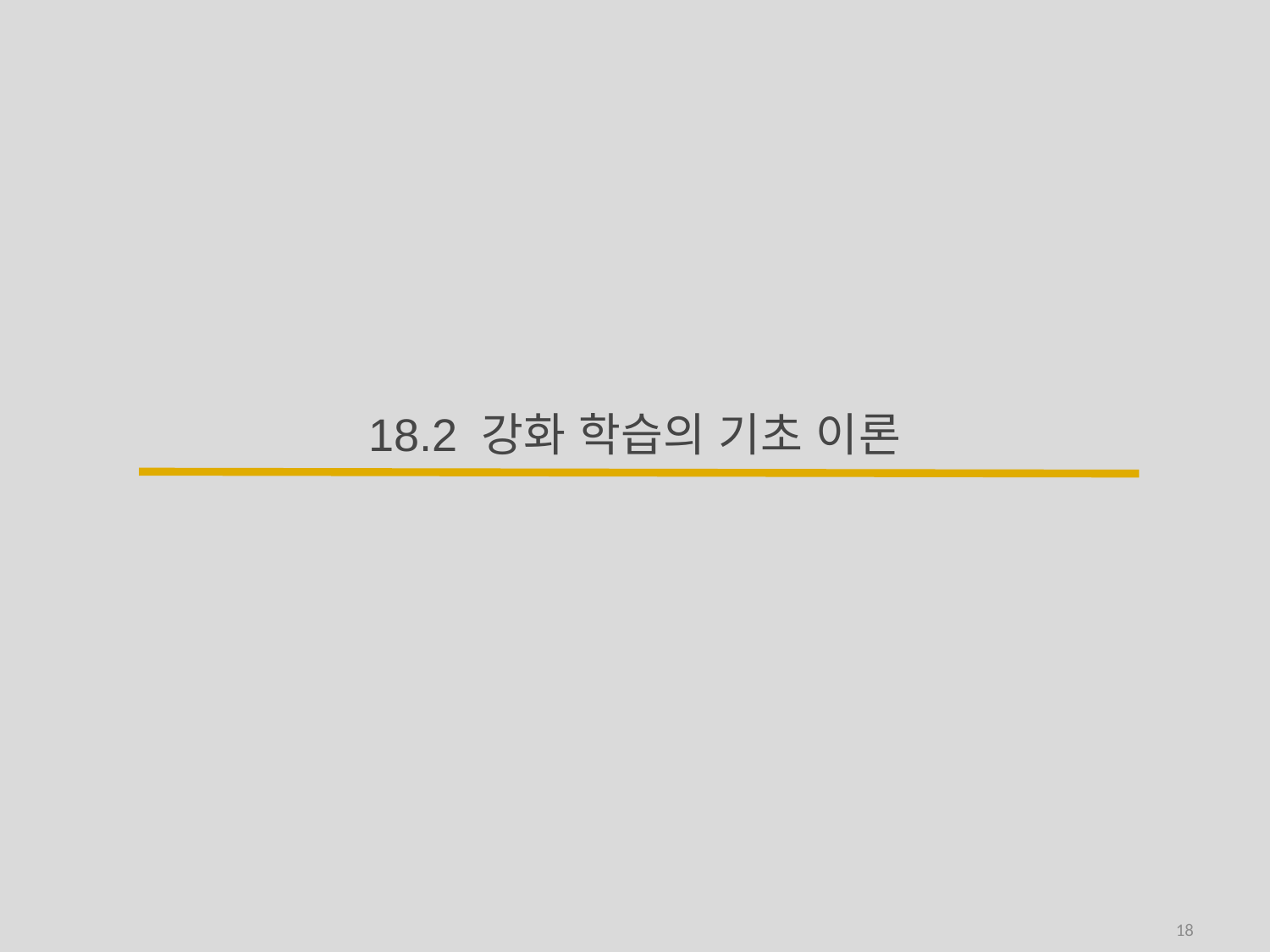

# 18.2 강화 학습의 기초 이론
18